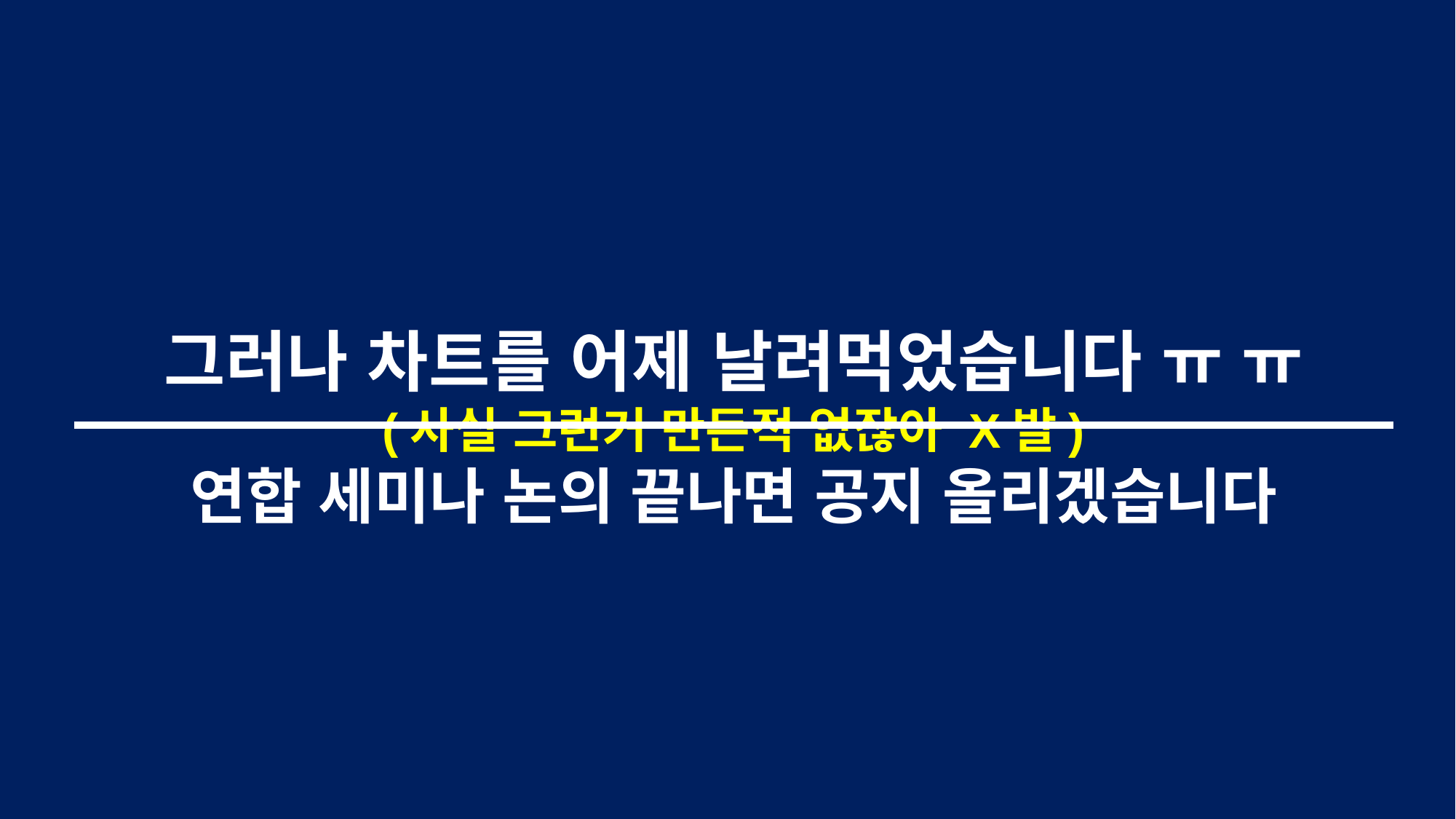

그러나 차트를 어제 날려먹었습니다 ㅠ ㅠ
(사실 그런거 만든적 없잖아 X발)
연합 세미나 논의 끝나면 공지 올리겠습니다